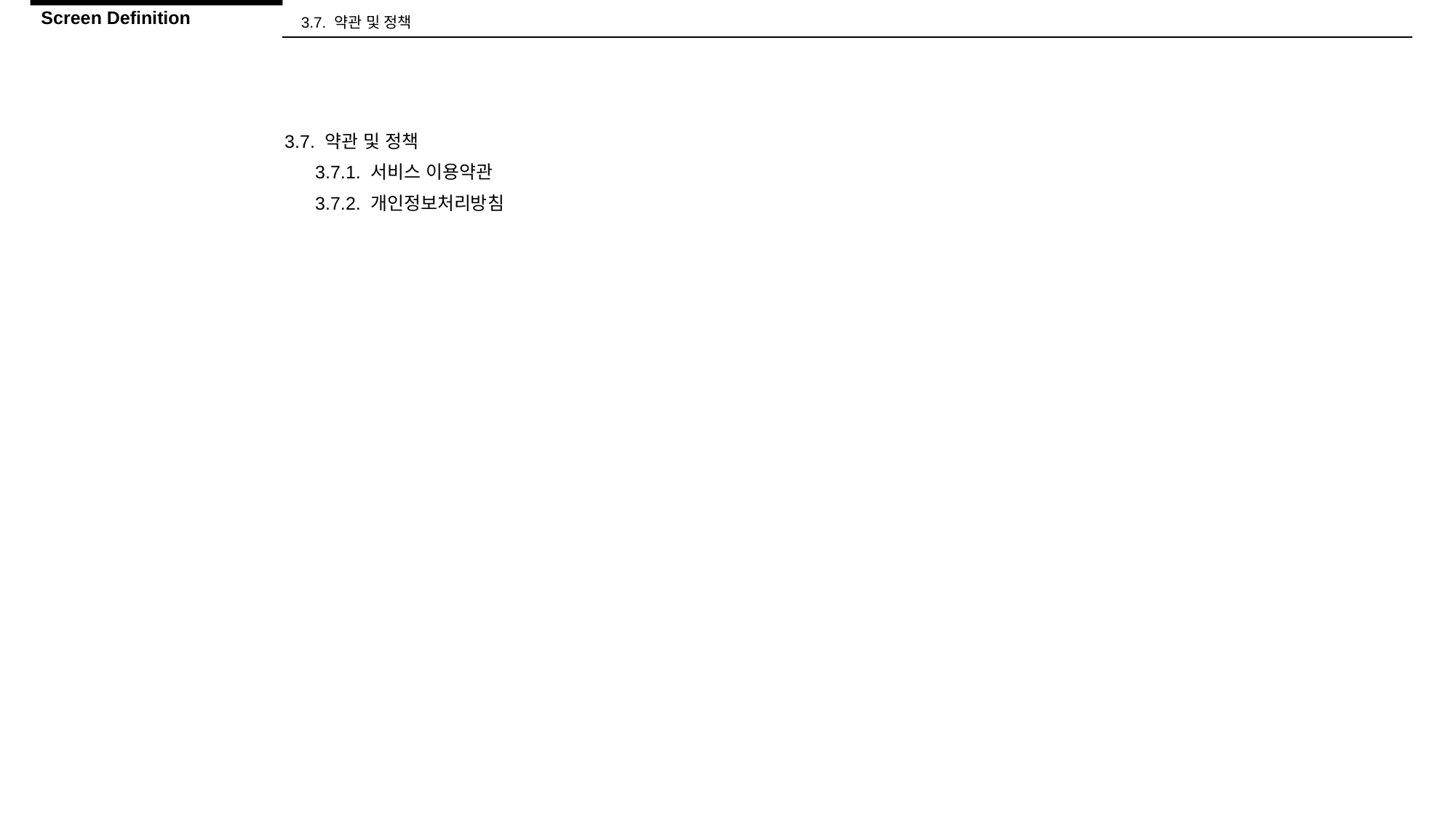

Screen Definition
3.7. 약관 및 정책
3.7. 약관 및 정책
      3.7.1. 서비스 이용약관
      3.7.2. 개인정보처리방침